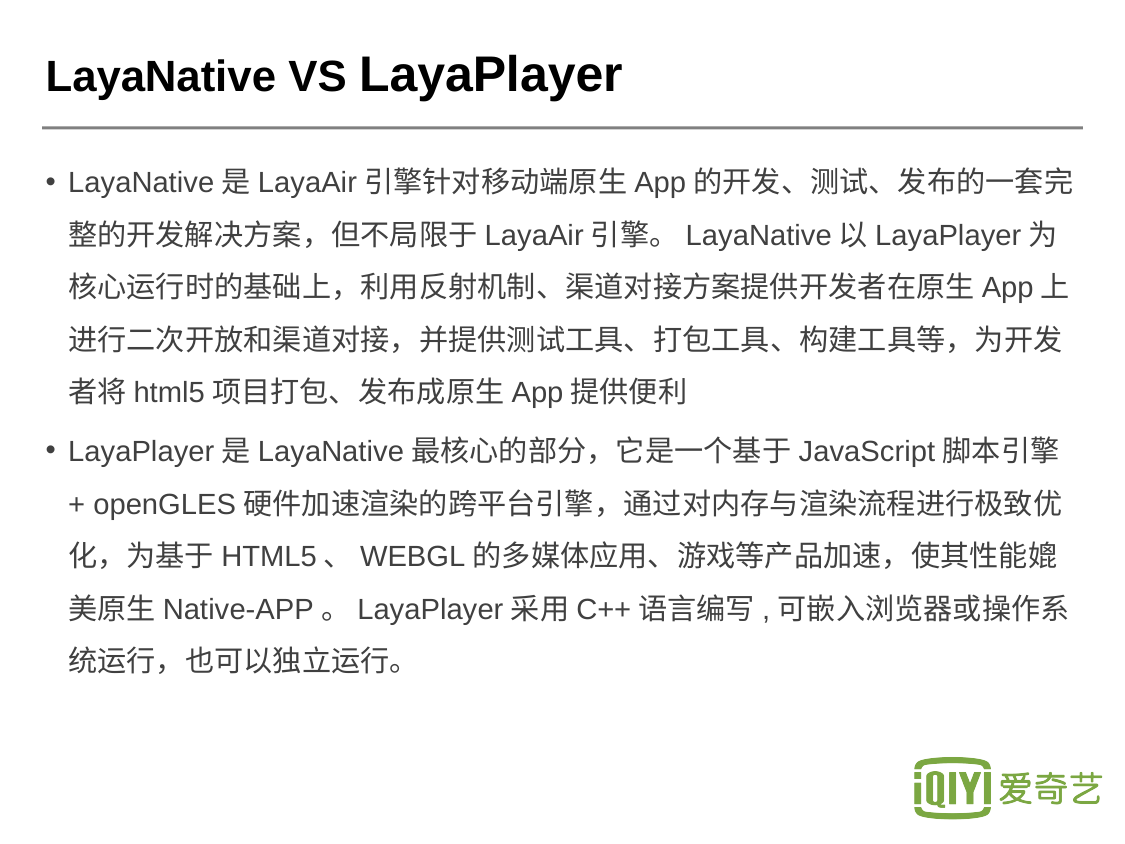

# LayaNative VS LayaPlayer
LayaNative是LayaAir引擎针对移动端原生App的开发、测试、发布的一套完整的开发解决方案，但不局限于LayaAir引擎。LayaNative以LayaPlayer为核心运行时的基础上，利用反射机制、渠道对接方案提供开发者在原生App上进行二次开放和渠道对接，并提供测试工具、打包工具、构建工具等，为开发者将html5项目打包、发布成原生App提供便利
LayaPlayer是LayaNative最核心的部分，它是一个基于JavaScript脚本引擎 + openGLES硬件加速渲染的跨平台引擎，通过对内存与渲染流程进行极致优化，为基于HTML5、WEBGL的多媒体应用、游戏等产品加速，使其性能媲美原生Native-APP。LayaPlayer采用C++语言编写,可嵌入浏览器或操作系统运行，也可以独立运行。